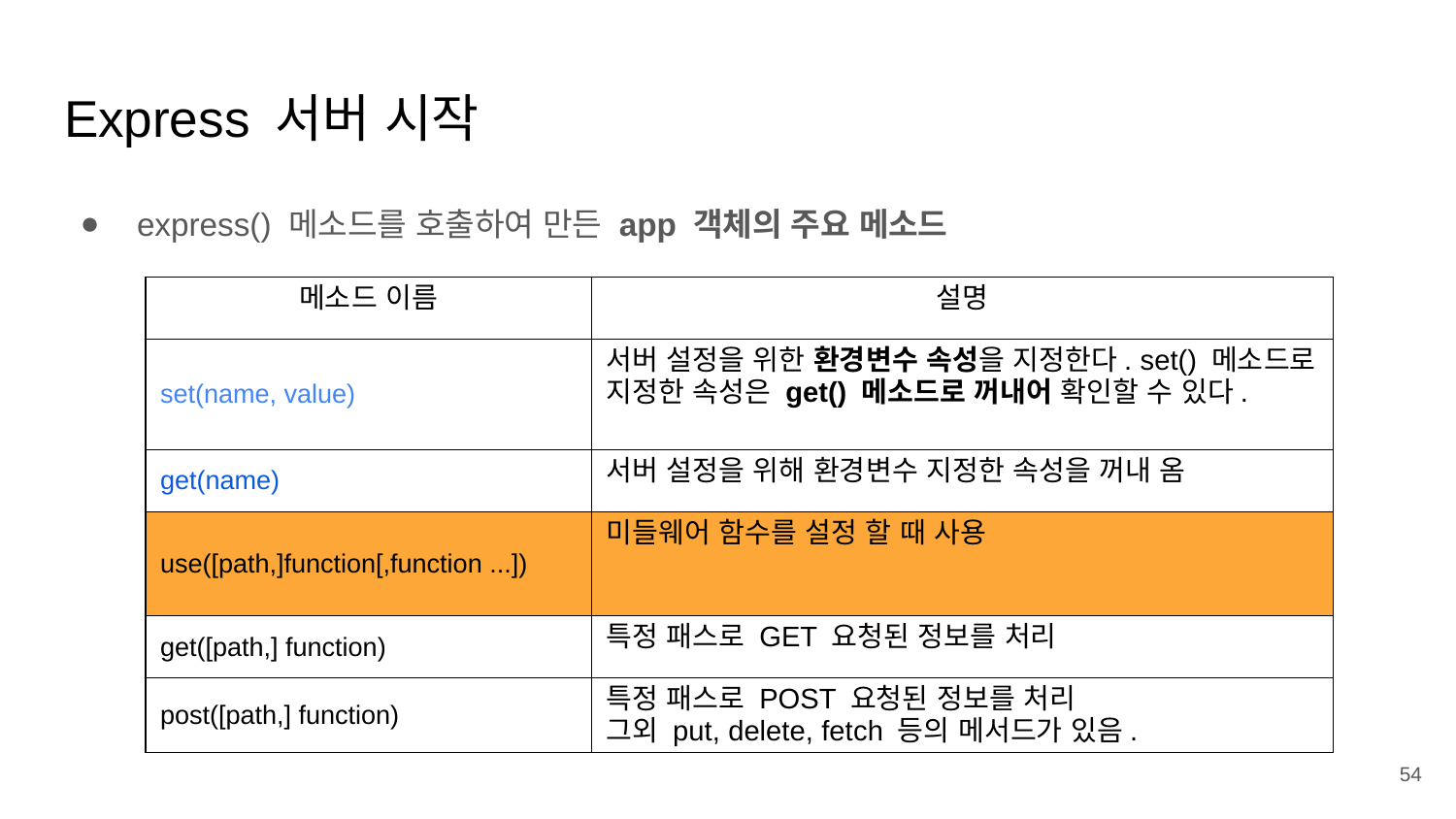

# Express 서버 시작
express() 메소드를 호출하여 만든 app 객체의 주요 메소드
| 메소드 이름 | 설명 |
| --- | --- |
| set(name, value) | 서버 설정을 위한 환경변수 속성을 지정한다. set() 메소드로 지정한 속성은 get() 메소드로 꺼내어 확인할 수 있다. |
| get(name) | 서버 설정을 위해 환경변수 지정한 속성을 꺼내 옴 |
| use([path,]function[,function ...]) | 미들웨어 함수를 설정 할 때 사용 |
| get([path,] function) | 특정 패스로 GET 요청된 정보를 처리 |
| post([path,] function) | 특정 패스로 POST 요청된 정보를 처리 그외 put, delete, fetch 등의 메서드가 있음. |
54